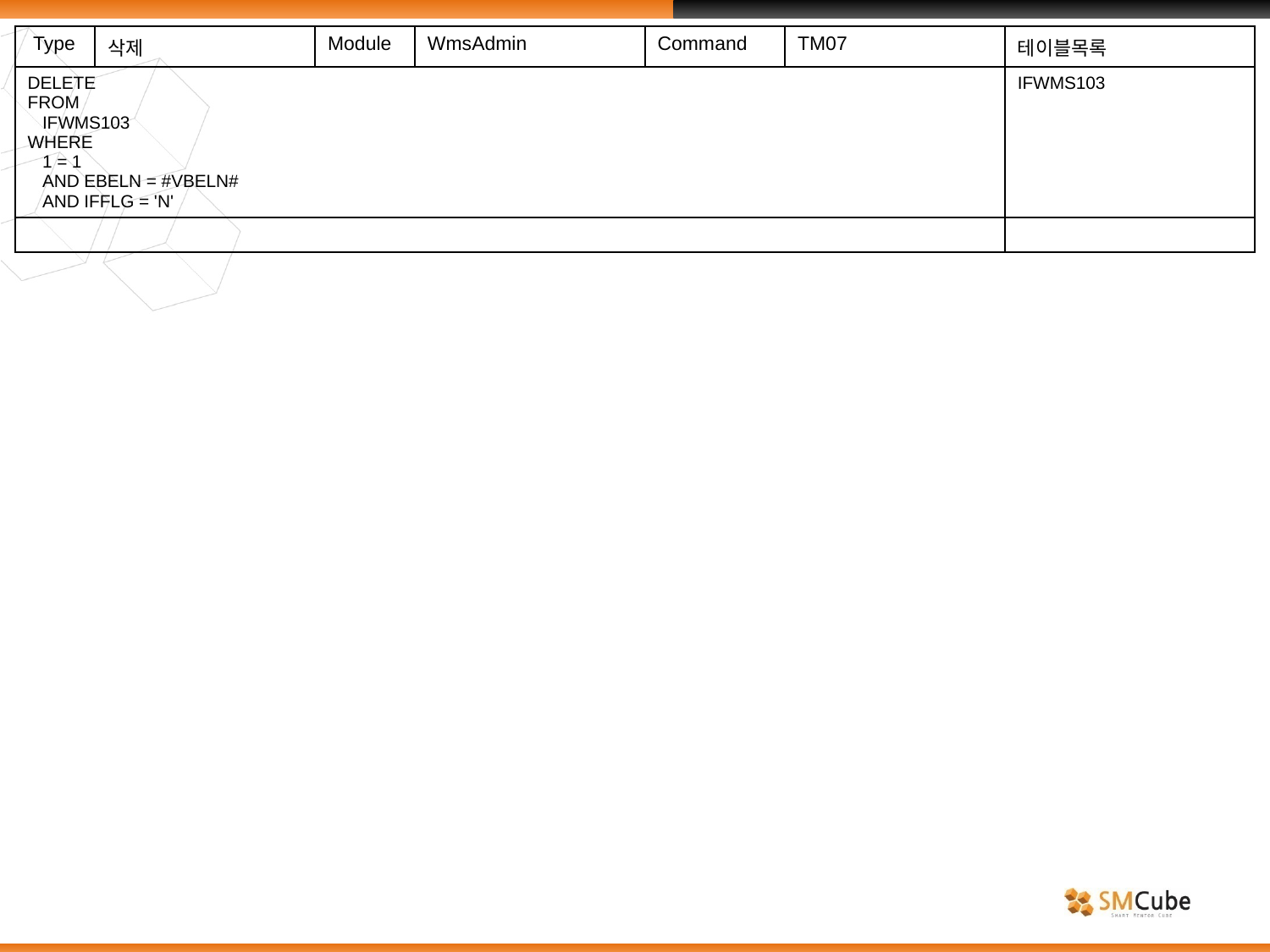

| Type | 삭제 | Module | WmsAdmin | Command | TM07 | 테이블목록 |
| --- | --- | --- | --- | --- | --- | --- |
| DELETE FROM IFWMS103 WHERE 1 = 1 AND EBELN = #VBELN# AND IFFLG = 'N' |  |  |  |  |  | IFWMS103 |
|  |  |  |  |  |  |  |